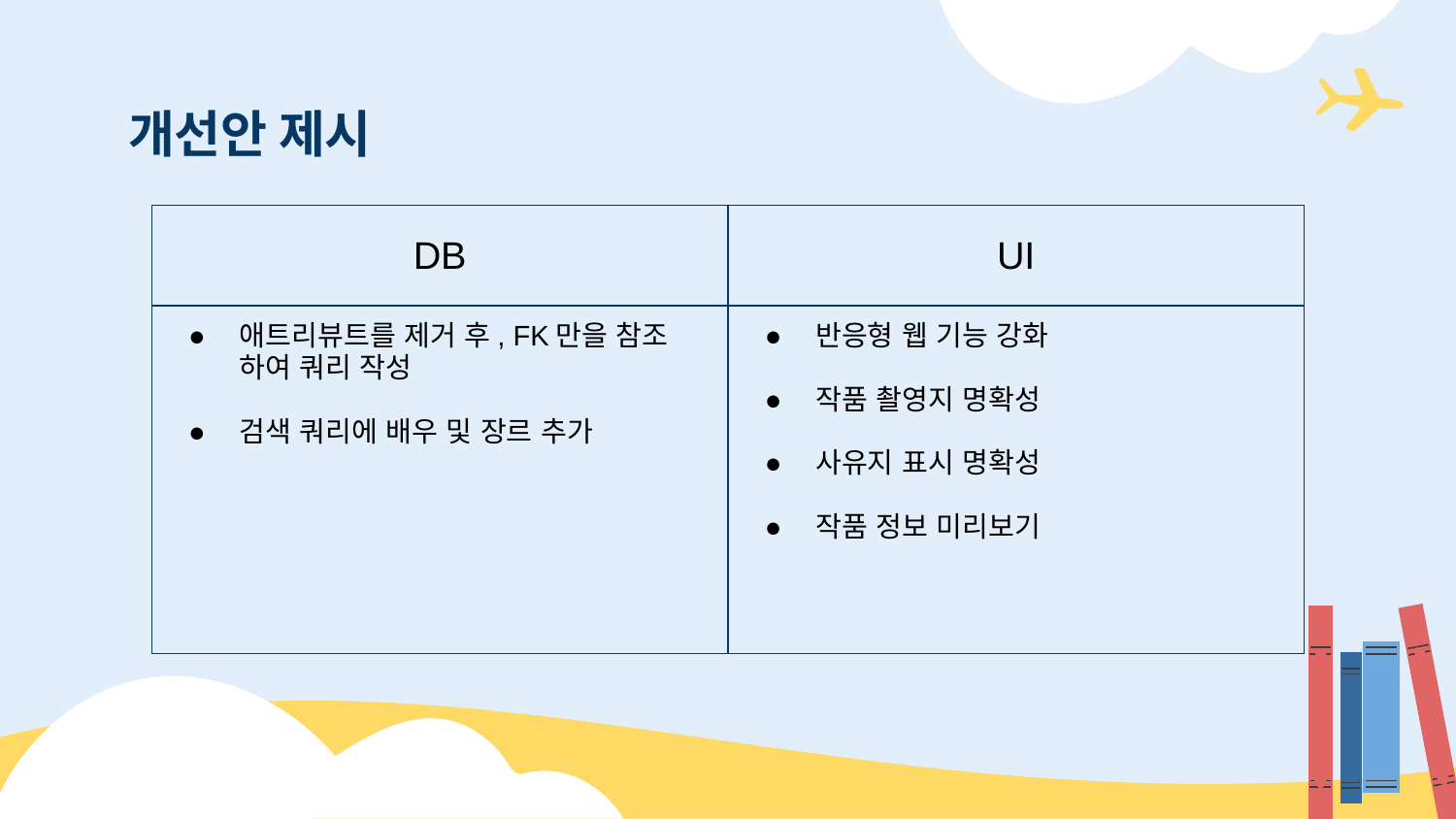

# 개선안 제시
| DB | UI |
| --- | --- |
| 애트리뷰트를 제거 후, FK만을 참조 하여 쿼리 작성 검색 쿼리에 배우 및 장르 추가 | 반응형 웹 기능 강화 작품 촬영지 명확성 사유지 표시 명확성 작품 정보 미리보기 |